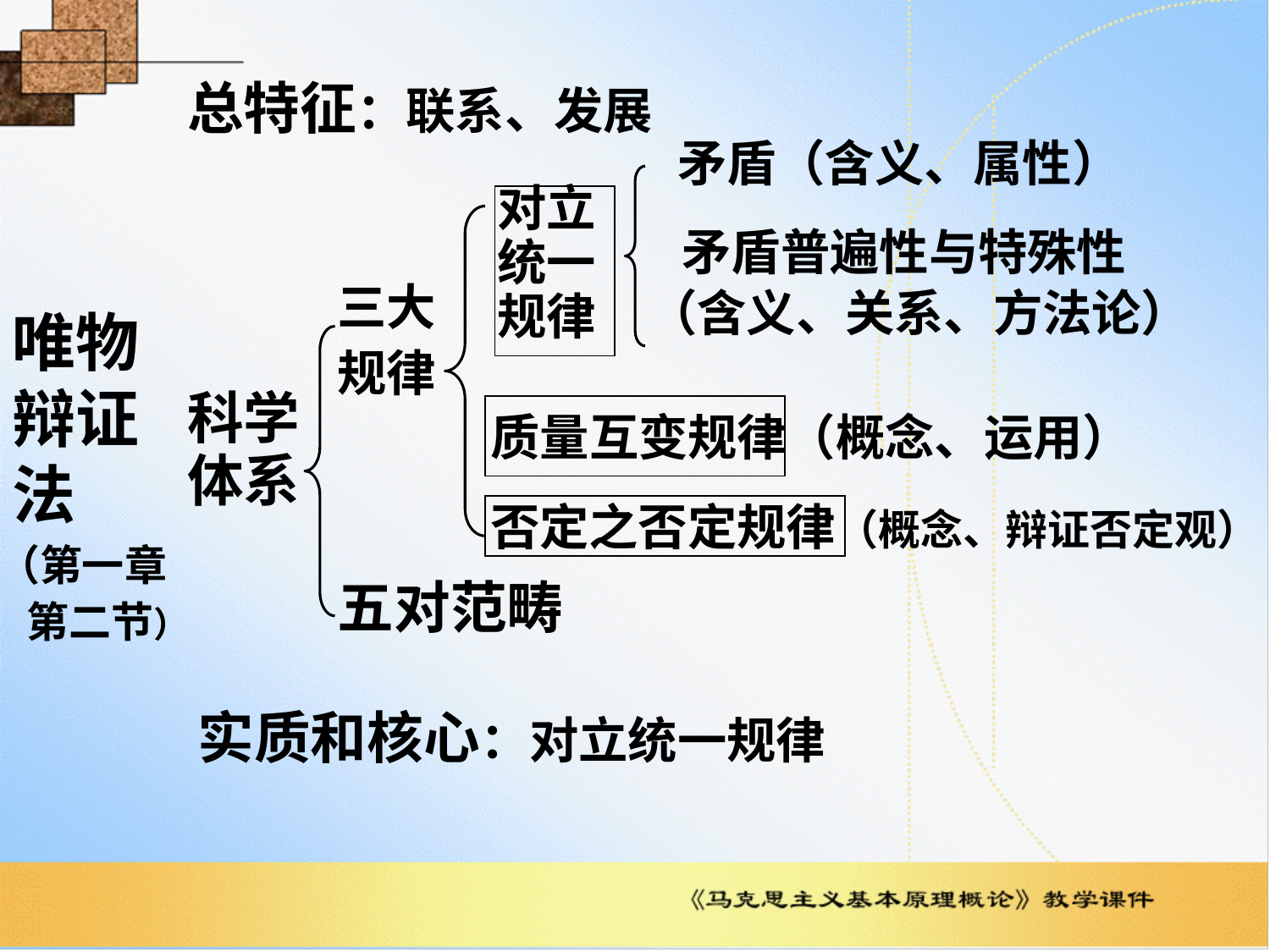

总特征：联系、发展

矛盾（含义、属性）

对立
统一
规律

  矛盾普遍性与特殊性
（含义、关系、方法论）
三大
规律
唯物辩证法

科学
体系
 质量互变规律（概念、运用）

 否定之否定规律（概念、辩证否定观）
（第一章
  第二节）
五对范畴
实质和核心：对立统一规律